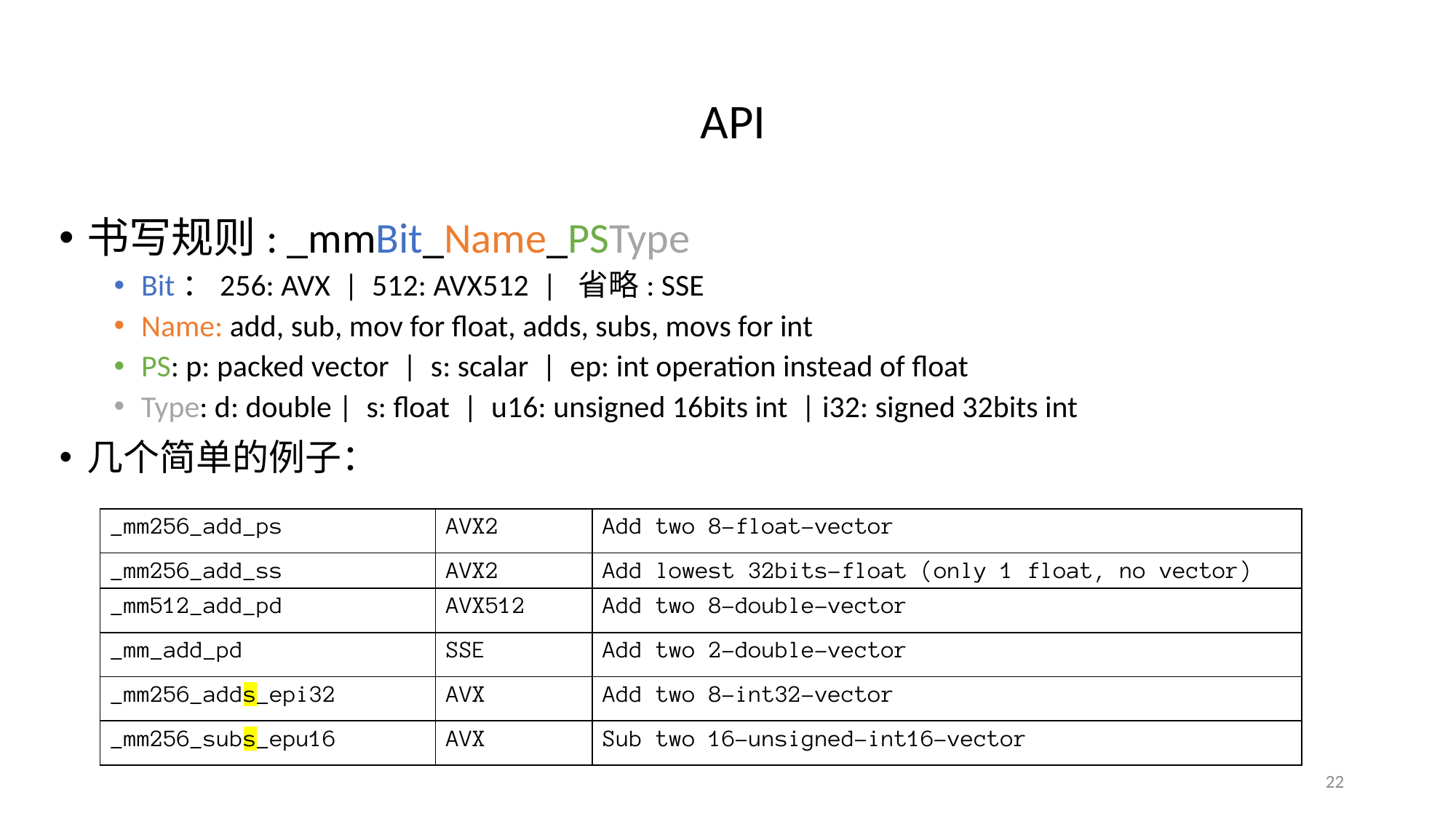

# API
书写规则: _mmBit_Name_PSType
Bit：256: AVX  |  512: AVX512  |  省略: SSE
Name: add, sub, mov for float, adds, subs, movs for int
PS: p: packed vector  |  s: scalar  |  ep: int operation instead of float
Type: d: double |  s: float  |  u16: unsigned 16bits int  | i32: signed 32bits int
几个简单的例子：

| \_mm256\_add\_ps | AVX2 | Add two 8-float-vector |
| --- | --- | --- |
| \_mm256\_add\_ss | AVX2 | Add lowest 32bits-float (only 1 float, no vector) |
| \_mm512\_add\_pd | AVX512 | Add two 8-double-vector |
| \_mm\_add\_pd | SSE | Add two 2-double-vector |
| \_mm256\_adds\_epi32 | AVX | Add two 8-int32-vector |
| \_mm256\_subs\_epu16 | AVX | Sub two 16-unsigned-int16-vector |
22